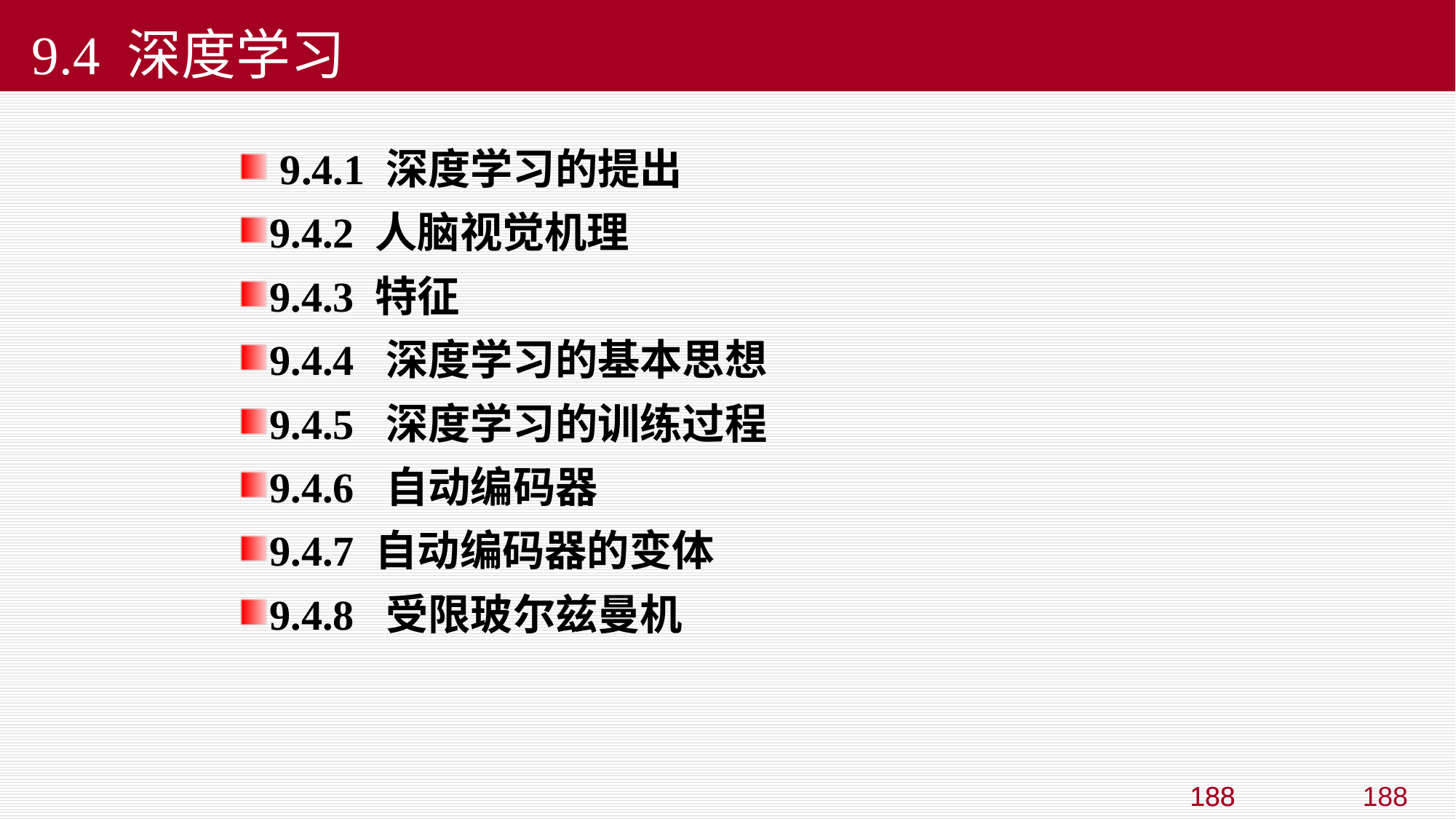

# 9.4 深度学习
 9.4.1 深度学习的提出
9.4.2 人脑视觉机理
9.4.3 特征
9.4.4  深度学习的基本思想
9.4.5  深度学习的训练过程
9.4.6  自动编码器
9.4.7 自动编码器的变体
9.4.8  受限玻尔兹曼机
188
188
188